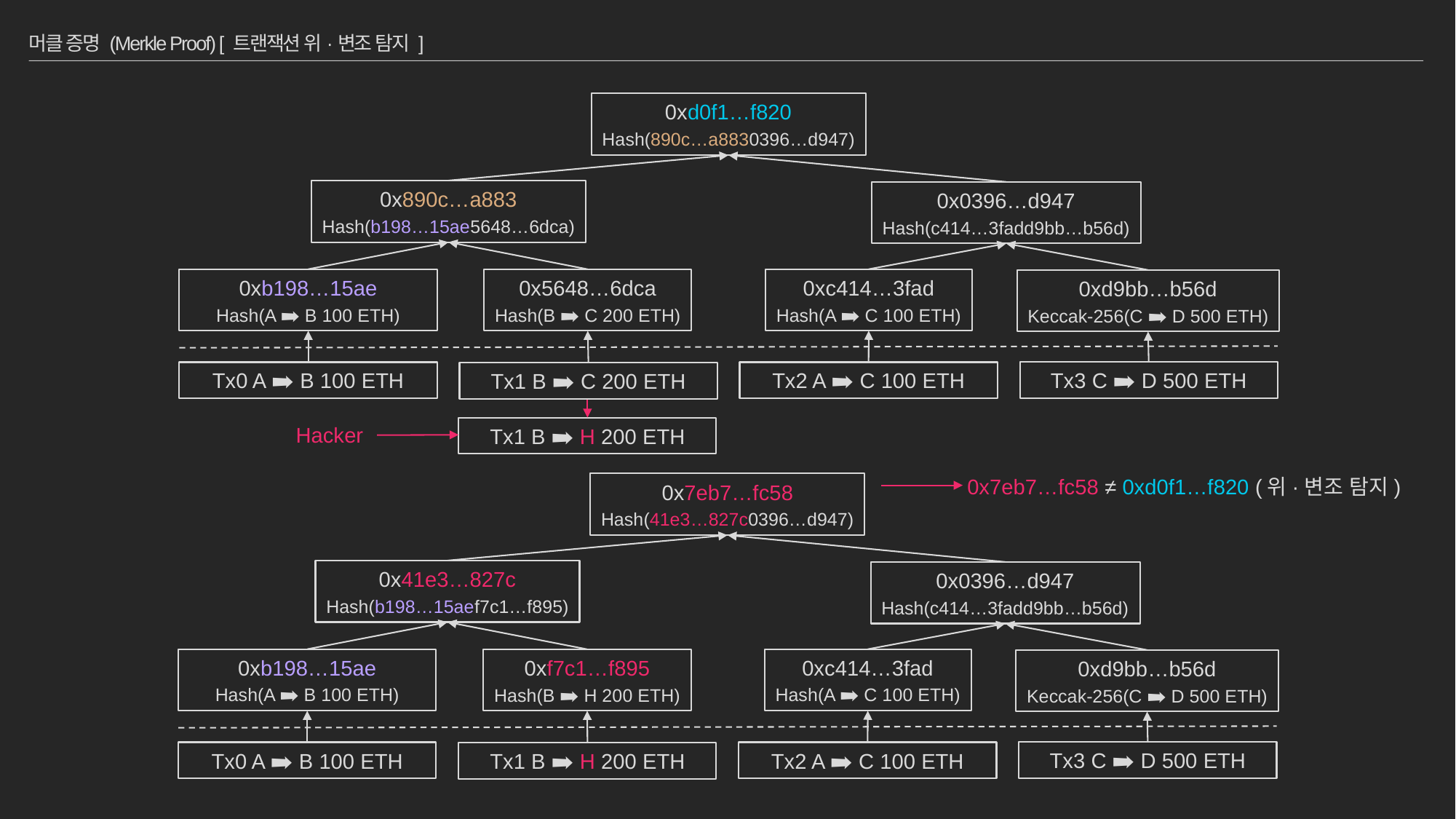

# 머클 증명 (Merkle Proof) [ 트랜잭션 위·변조 탐지 ]
0xd0f1…f820
Hash(890c…a8830396…d947)
0x890c…a883
Hash(b198…15ae5648…6dca)
0x0396…d947
Hash(c414…3fadd9bb…b56d)
0xb198…15ae
Hash(A ➡ B 100 ETH)
0xc414…3fad
Hash(A ➡ C 100 ETH)
0x5648…6dca
Hash(B ➡ C 200 ETH)
0xd9bb…b56d
Keccak-256(C ➡ D 500 ETH)
Tx3 C ➡ D 500 ETH
Tx0 A ➡ B 100 ETH
Tx2 A ➡ C 100 ETH
Tx1 B ➡ C 200 ETH
Hacker
Tx1 B ➡ H 200 ETH
0x7eb7…fc58 ≠ 0xd0f1…f820 (위·변조 탐지)
0x7eb7…fc58
Hash(41e3…827c0396…d947)
0x41e3…827c
Hash(b198…15aef7c1…f895)
0x0396…d947
Hash(c414…3fadd9bb…b56d)
0xb198…15ae
Hash(A ➡ B 100 ETH)
0xc414…3fad
Hash(A ➡ C 100 ETH)
0xf7c1…f895
Hash(B ➡ H 200 ETH)
0xd9bb…b56d
Keccak-256(C ➡ D 500 ETH)
Tx3 C ➡ D 500 ETH
Tx0 A ➡ B 100 ETH
Tx2 A ➡ C 100 ETH
Tx1 B ➡ H 200 ETH